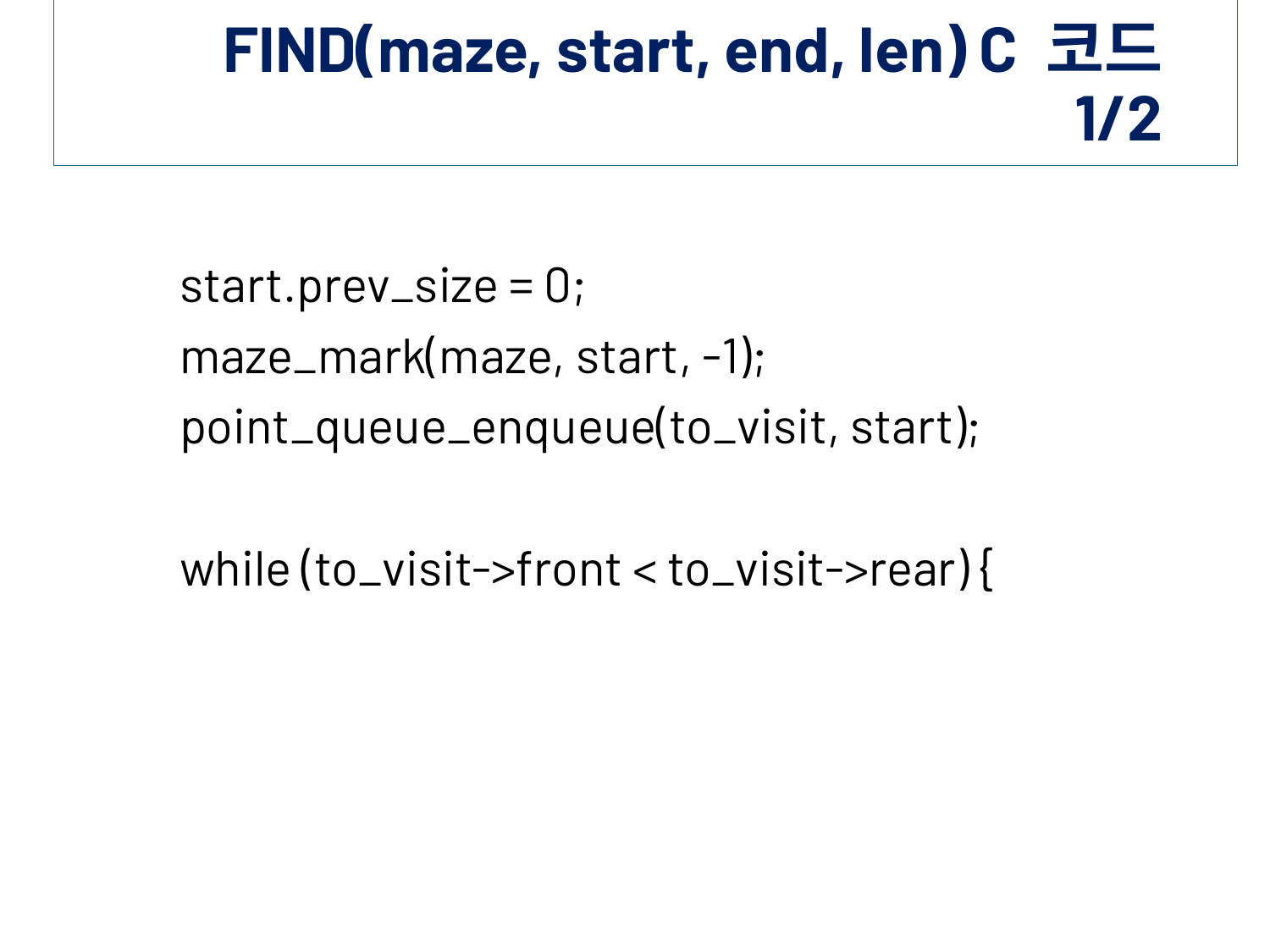

# FIND(maze, start, end, len) C 코드 1/2
        start.prev_size = 0;
        maze_mark(maze, start, -1);
        point_queue_enqueue(to_visit, start);

        while (to_visit->front < to_visit->rear) {